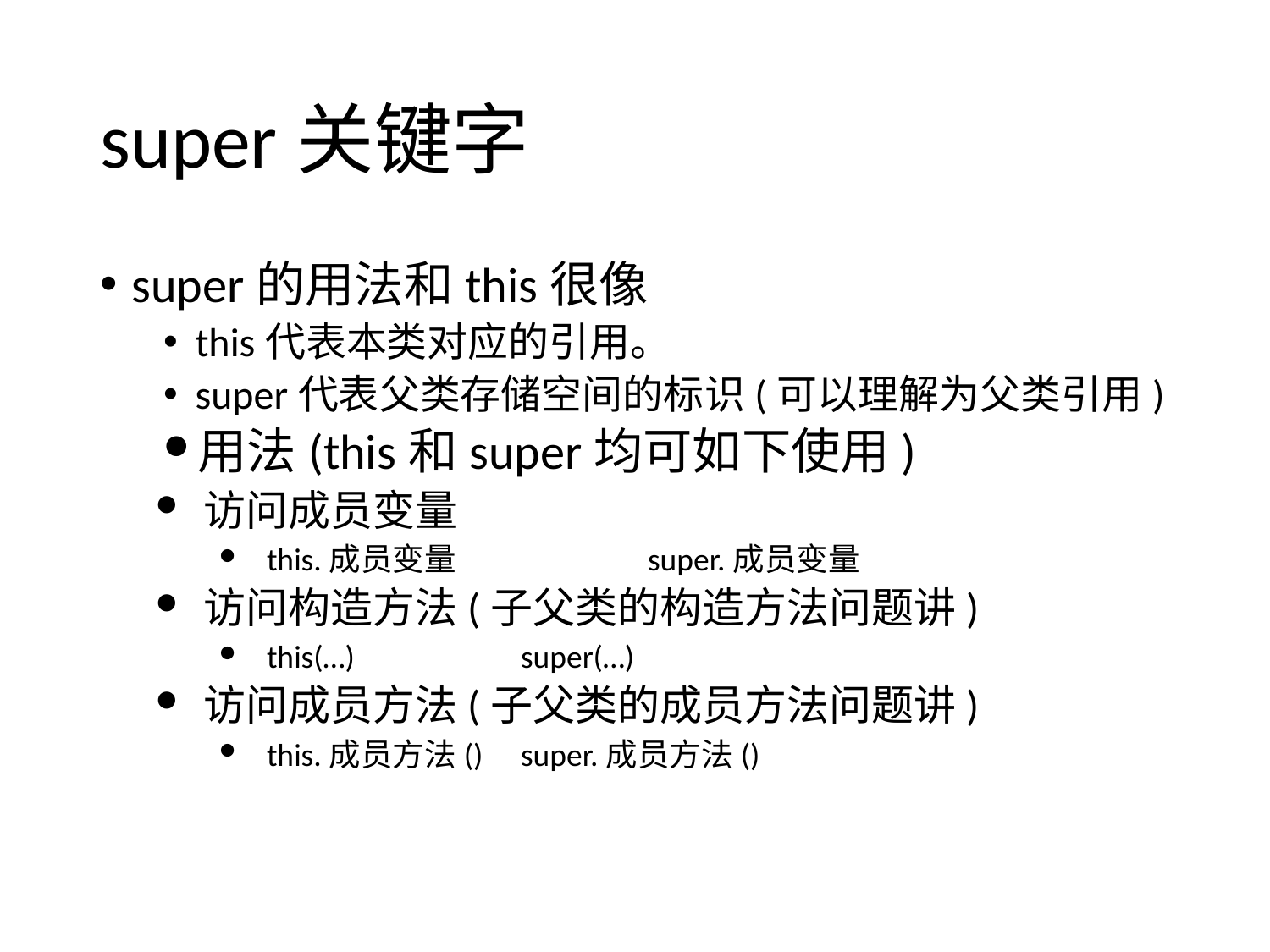

# super关键字
super的用法和this很像
this代表本类对应的引用。
super代表父类存储空间的标识(可以理解为父类引用)
用法(this和super均可如下使用)
访问成员变量
this.成员变量		super.成员变量
访问构造方法(子父类的构造方法问题讲)
this(…)		super(…)
访问成员方法(子父类的成员方法问题讲)
this.成员方法()	super.成员方法()